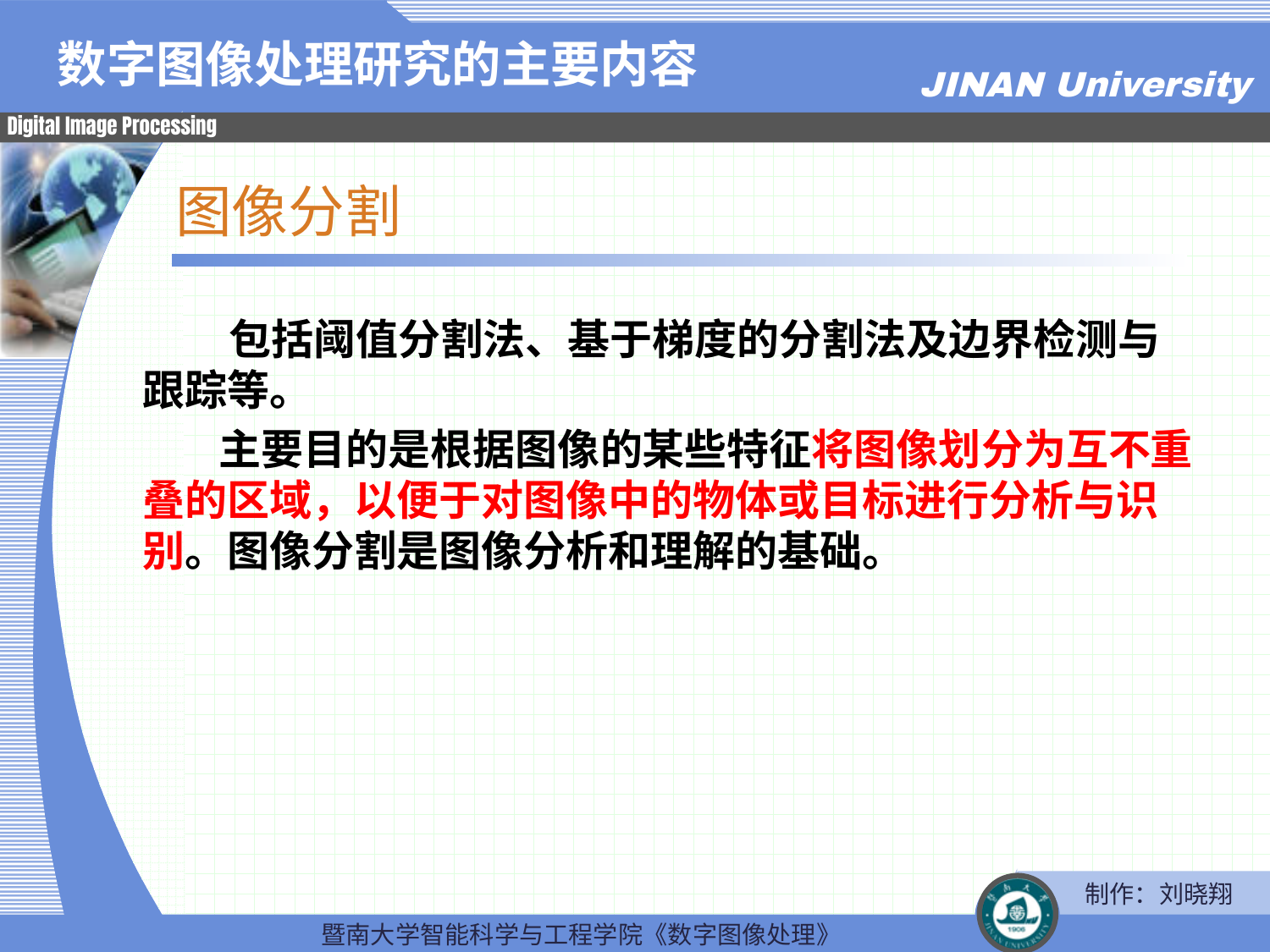

数字图像处理研究的主要内容
图像分割
        包括阈值分割法、基于梯度的分割法及边界检测与跟踪等。
       主要目的是根据图像的某些特征将图像划分为互不重叠的区域，以便于对图像中的物体或目标进行分析与识别。图像分割是图像分析和理解的基础。

30